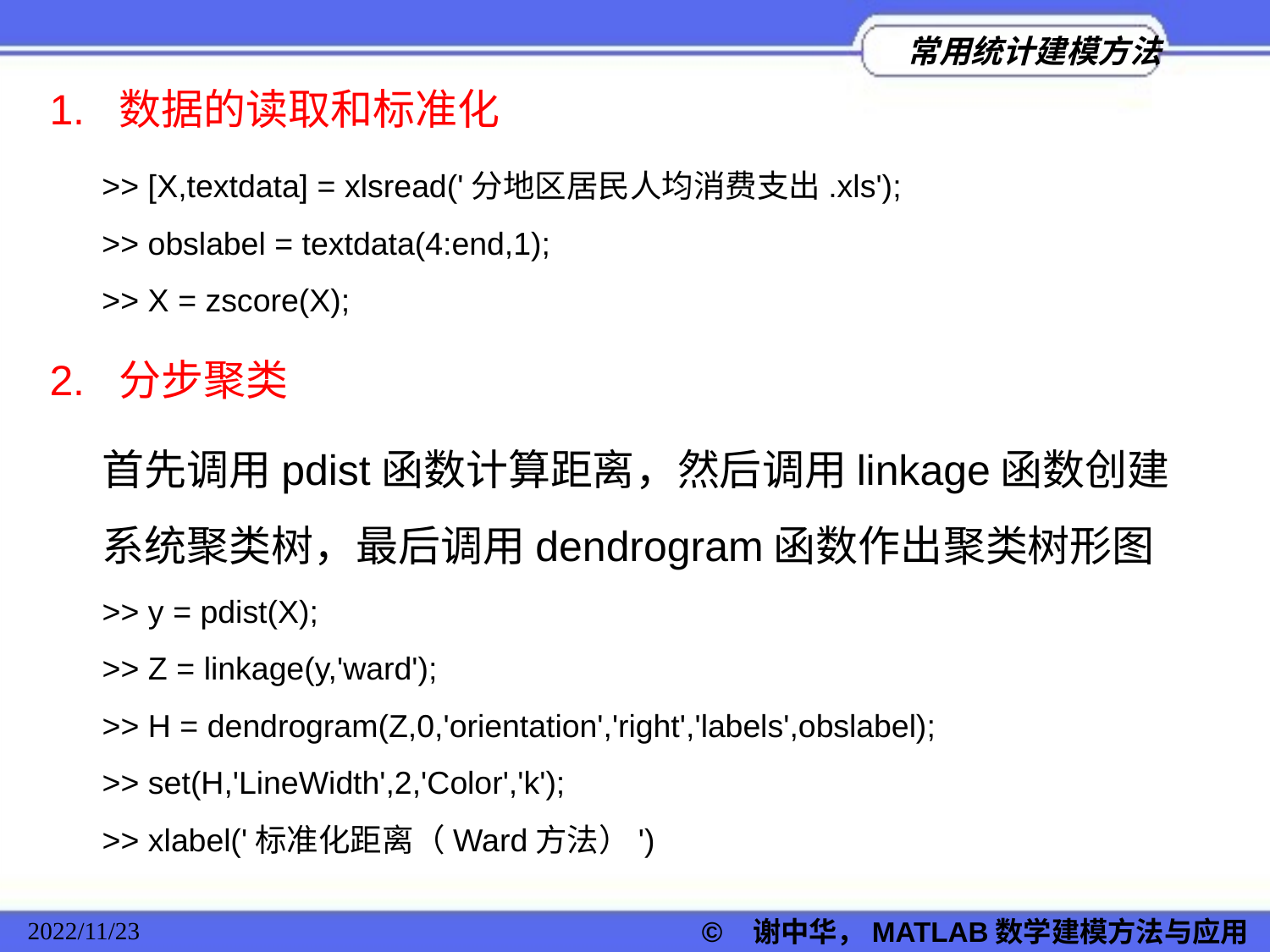

1.  数据的读取和标准化
>> [X,textdata] = xlsread('分地区居民人均消费支出.xls');
>> obslabel = textdata(4:end,1);
>> X = zscore(X);
2.  分步聚类
首先调用pdist函数计算距离，然后调用linkage函数创建系统聚类树，最后调用dendrogram函数作出聚类树形图
>> y = pdist(X);
>> Z = linkage(y,'ward');
>> H = dendrogram(Z,0,'orientation','right','labels',obslabel);
>> set(H,'LineWidth',2,'Color','k');
>> xlabel('标准化距离（Ward方法）')
©   谢中华，MATLAB数学建模方法与应用
2022/11/23